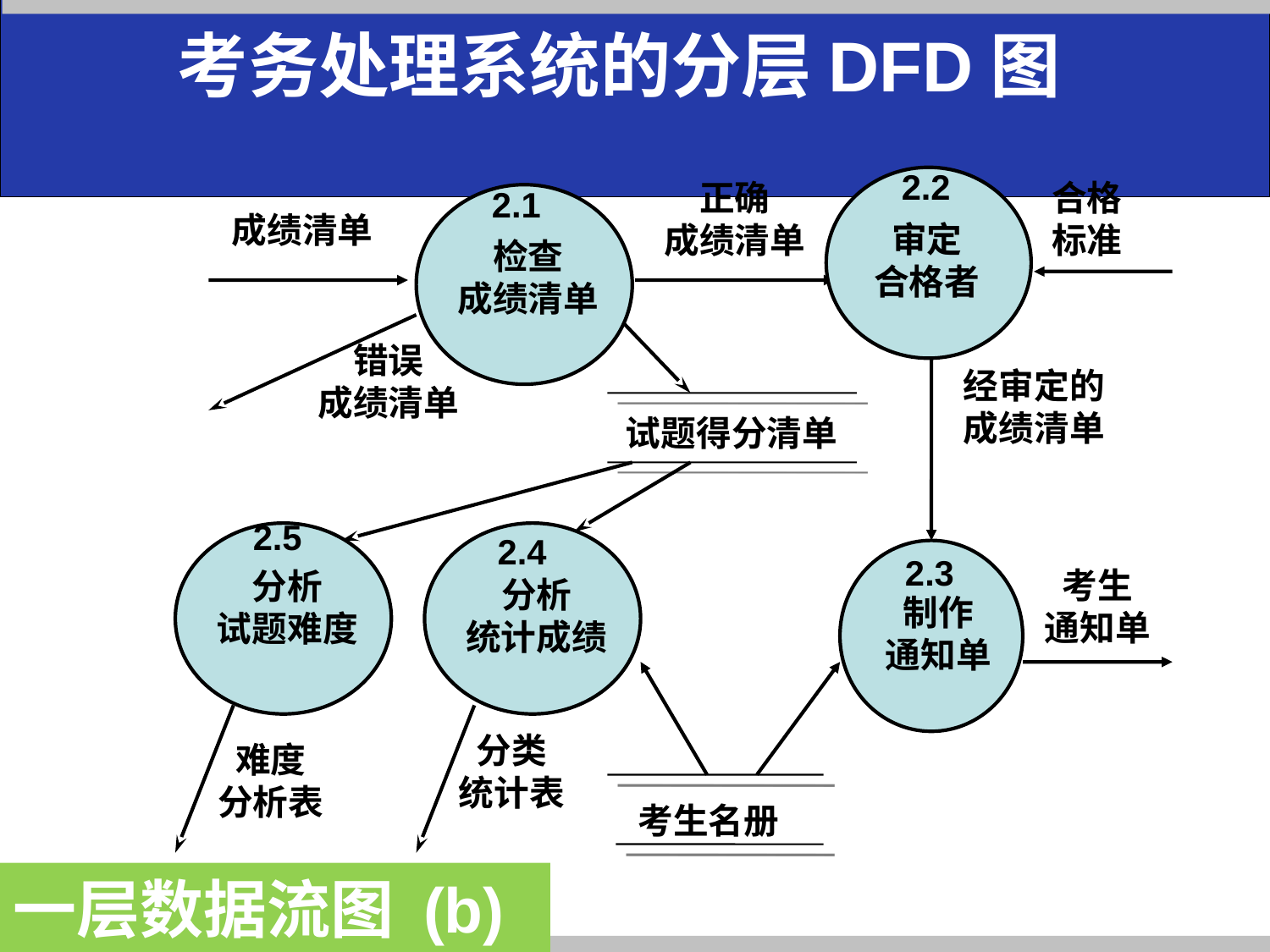

考务处理系统的分层DFD图
2.2

合格
标准
审定
合格者

经审定的
成绩清单

正确
成绩清单
2.1

成绩清单
检查
成绩清单

错误
成绩清单

试题得分清单

2.5

分析
试题难度

难度
分析表
2.4

分析
统计成绩

分类
统计表

2.3
考生
通知单
制作
通知单

考生名册

一层数据流图 (b)